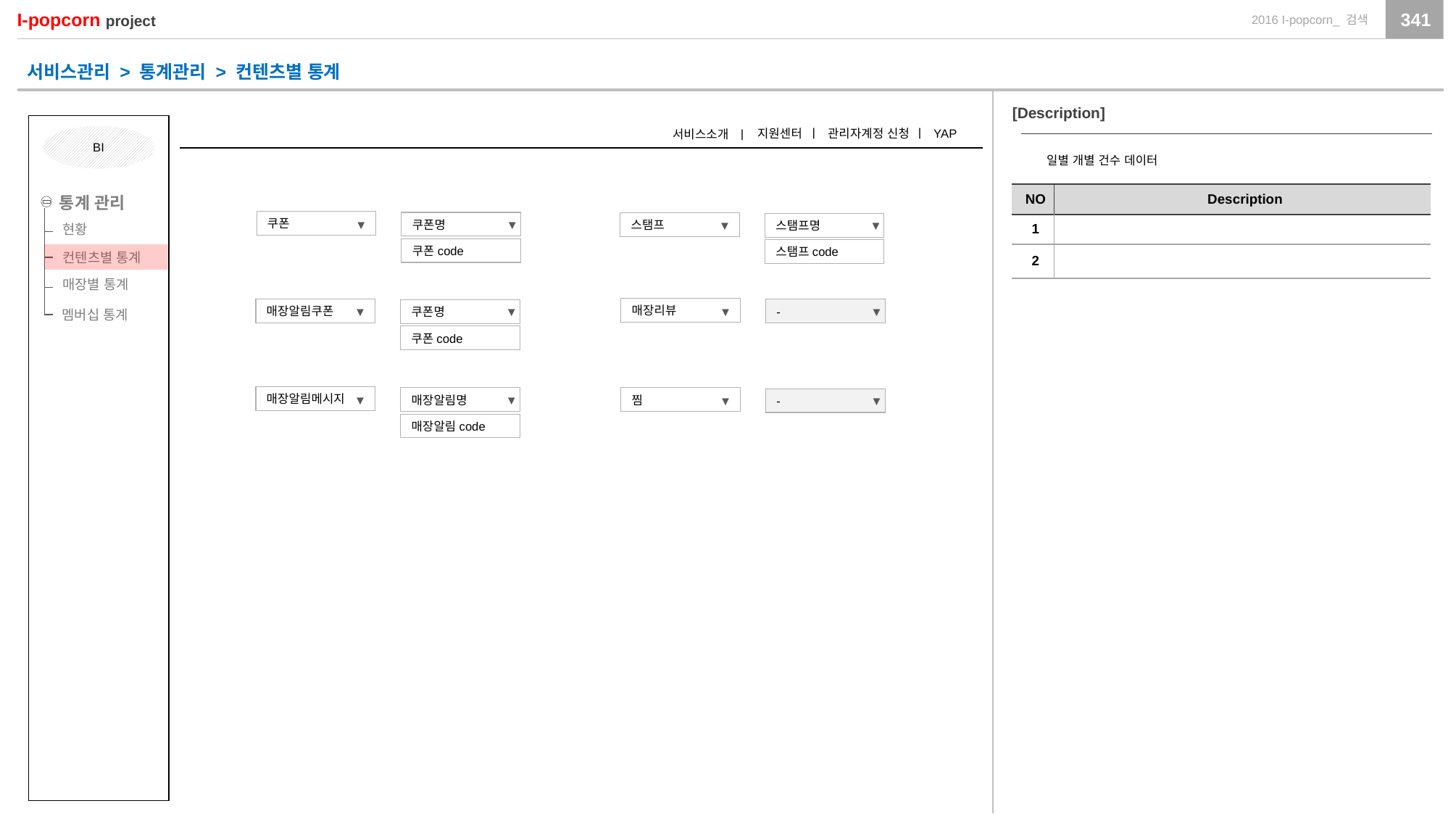

서비스관리 > 통계관리 > 컨텐츠별 통계
[Description]

ㅣ
ㅣ
지원센터
관리자계정 신청
YAP
서비스소개
ㅣ
BI
일별 개별 건수 데이터
| NO | Description |
| --- | --- |
| 1 |  |
| 2 |  |
통계 관리

컨텐츠별 통계
매장별 통계
쿠폰
쿠폰명
스탬프
스탬프명
현황
▼
▼
▼
▼
쿠폰code
스탬프code

매장리뷰
매장알림쿠폰
-
쿠폰명
멤버십 통계
▼
▼
▼
▼
쿠폰code
매장알림메시지
매장알림명
찜
-
▼
▼
▼
▼
매장알림code